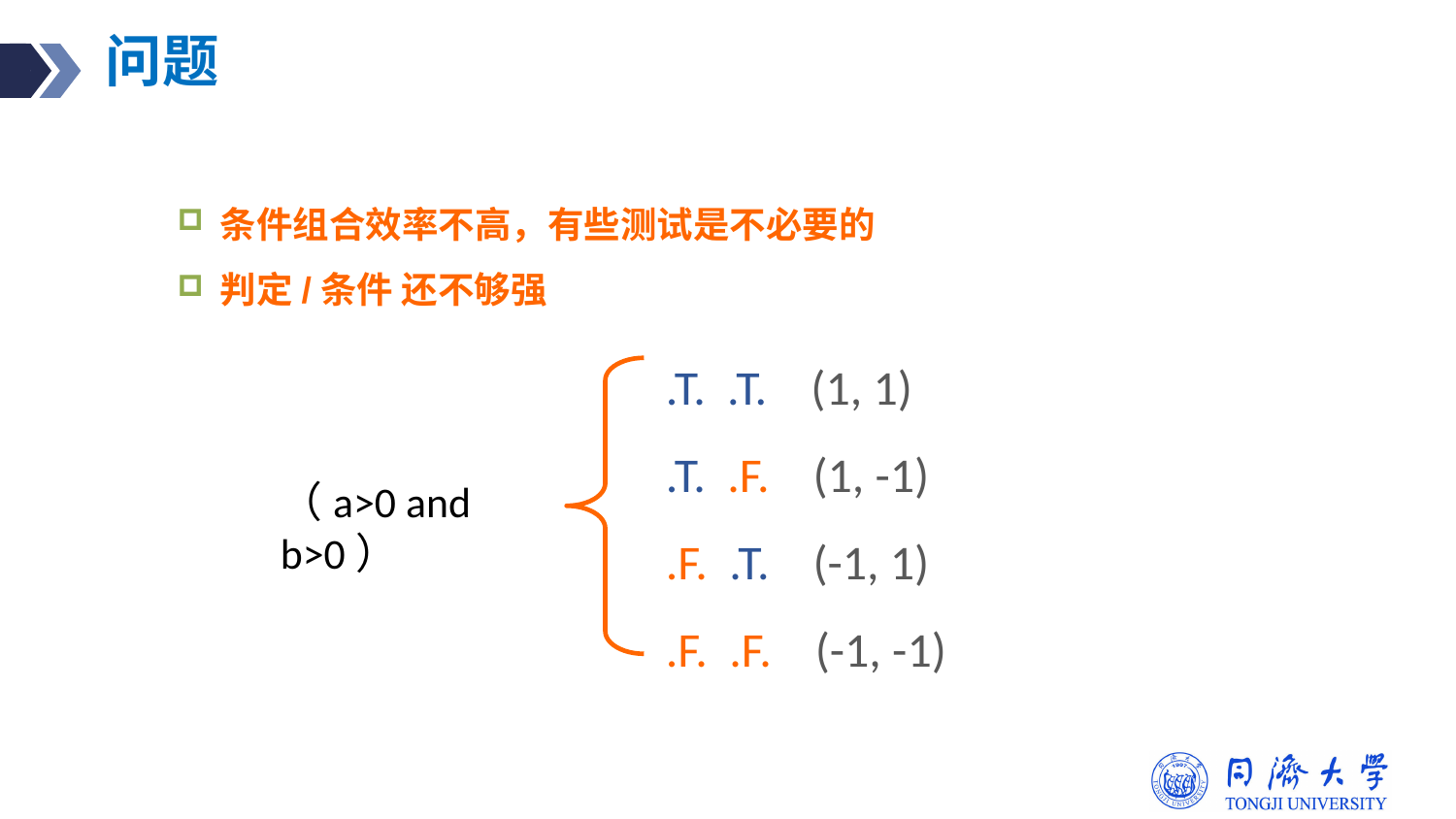

# 问题
条件组合效率不高，有些测试是不必要的
判定/条件 还不够强
.T.  .T.    (1, 1)
.T.  .F.    (1, -1)
.F.  .T.    (-1, 1)
.F.  .F.    (-1, -1)

（a>0 and b>0）